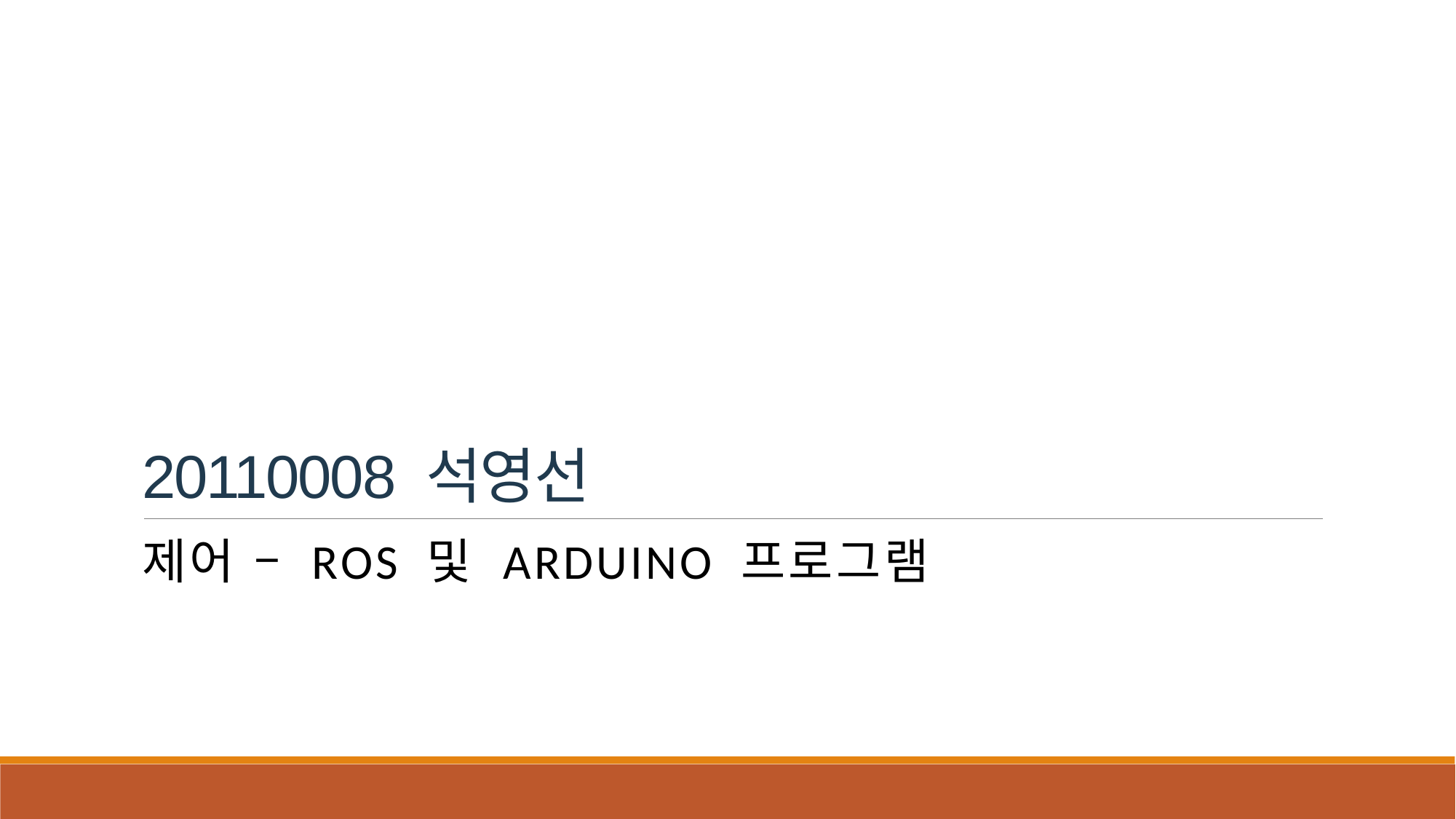

# 20110008 석영선
제어 – ROS 및 Arduino 프로그램